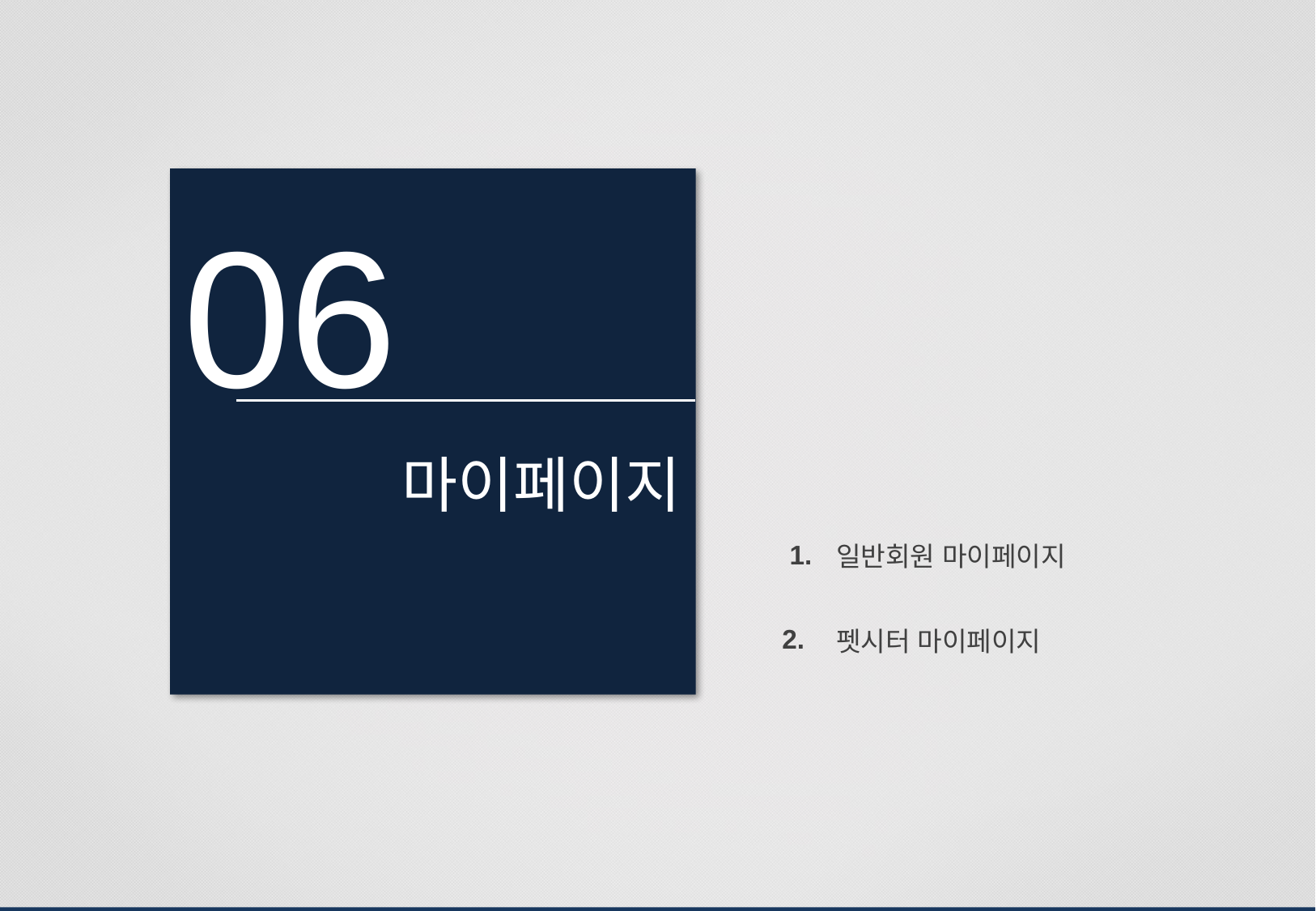

06
마이페이지
| 1. | 일반회원 마이페이지 |
| --- | --- |
| 2. | 펫시터 마이페이지 |
|  |  |